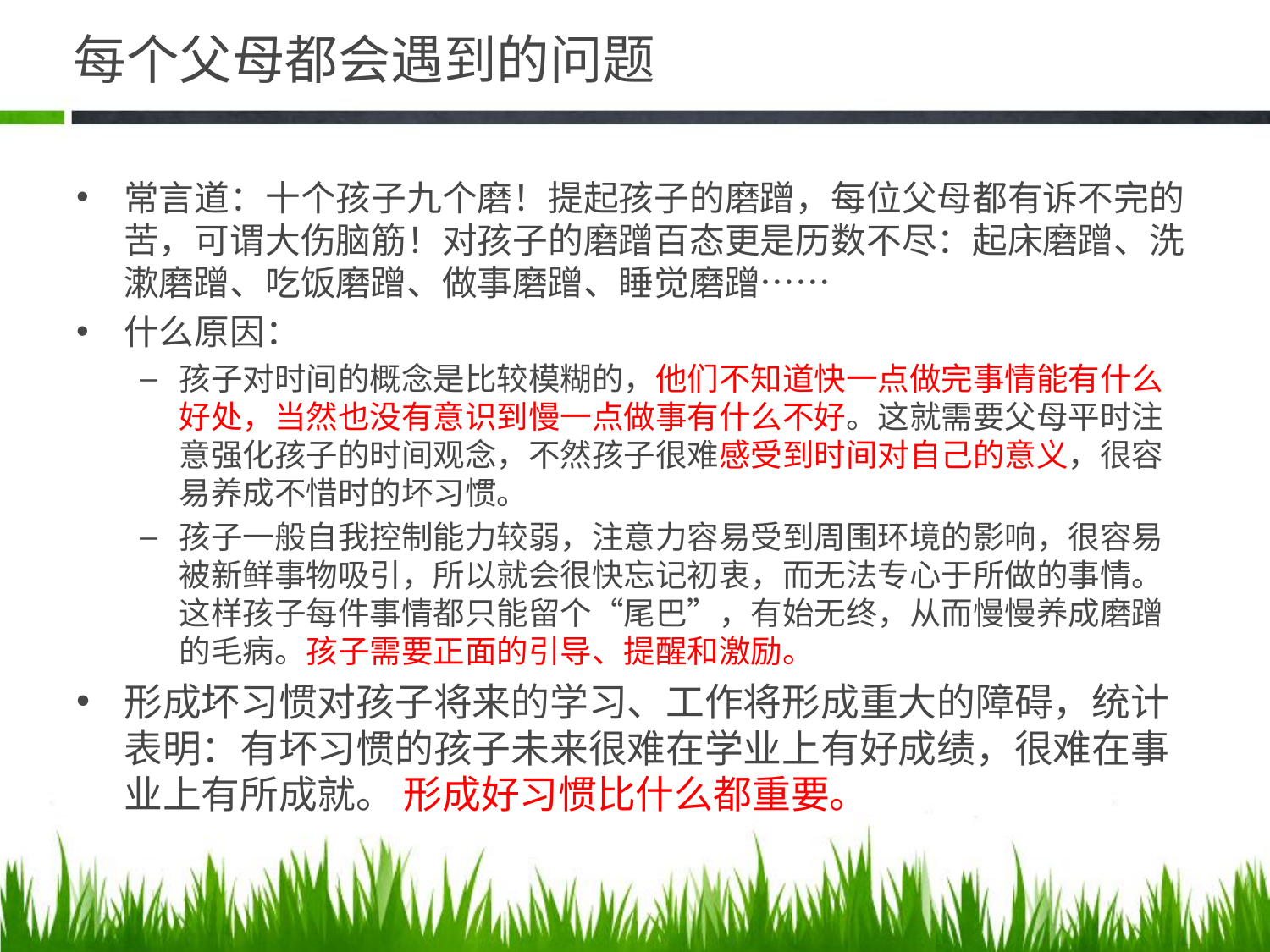

# 每个父母都会遇到的问题
常言道：十个孩子九个磨！提起孩子的磨蹭，每位父母都有诉不完的苦，可谓大伤脑筋！对孩子的磨蹭百态更是历数不尽：起床磨蹭、洗漱磨蹭、吃饭磨蹭、做事磨蹭、睡觉磨蹭……
什么原因：
孩子对时间的概念是比较模糊的，他们不知道快一点做完事情能有什么好处，当然也没有意识到慢一点做事有什么不好。这就需要父母平时注意强化孩子的时间观念，不然孩子很难感受到时间对自己的意义，很容易养成不惜时的坏习惯。
孩子一般自我控制能力较弱，注意力容易受到周围环境的影响，很容易被新鲜事物吸引，所以就会很快忘记初衷，而无法专心于所做的事情。这样孩子每件事情都只能留个“尾巴”，有始无终，从而慢慢养成磨蹭的毛病。孩子需要正面的引导、提醒和激励。
形成坏习惯对孩子将来的学习、工作将形成重大的障碍，统计表明：有坏习惯的孩子未来很难在学业上有好成绩，很难在事业上有所成就。 形成好习惯比什么都重要。